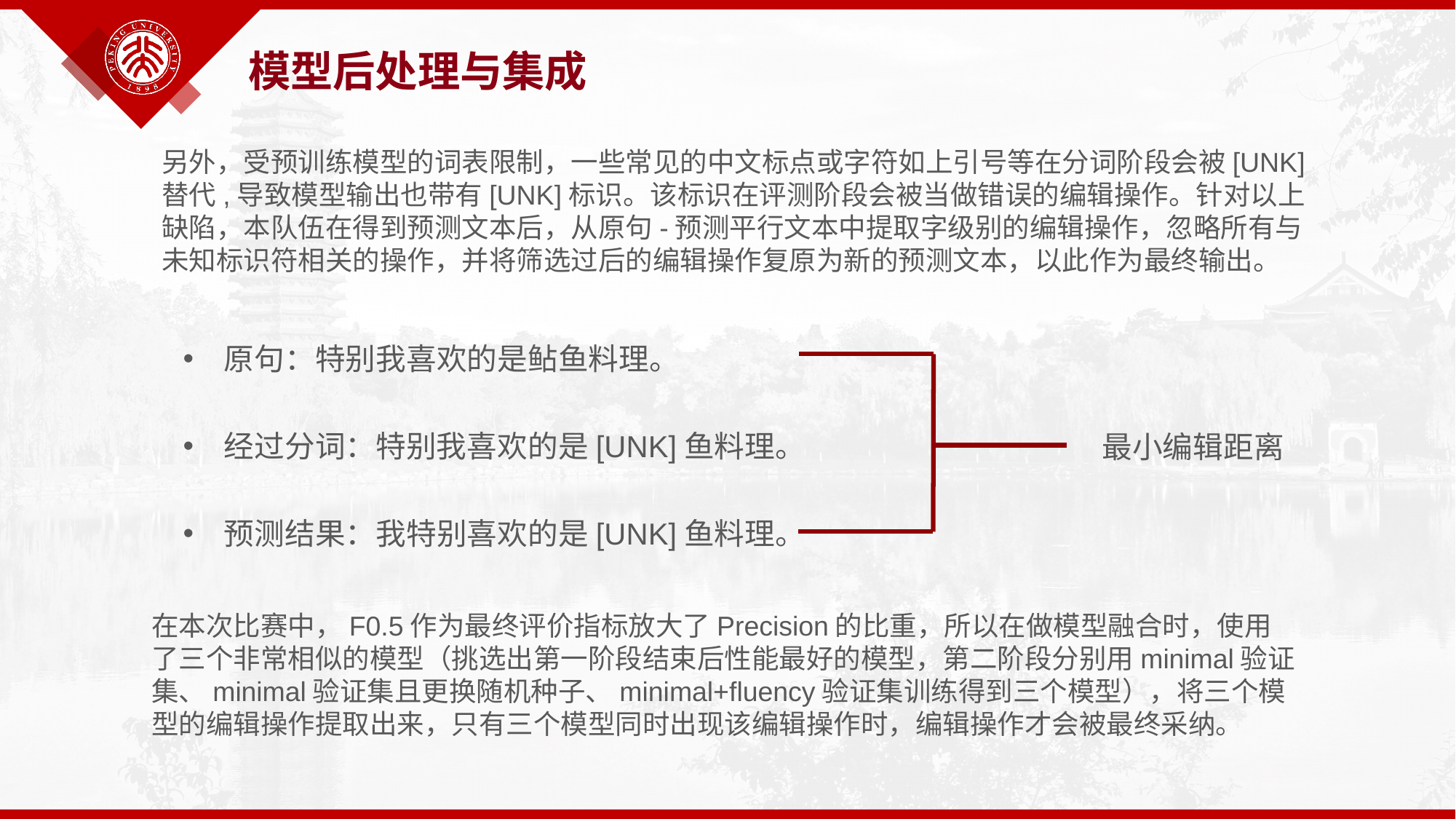

模型后处理与集成
另外，受预训练模型的词表限制，一些常见的中文标点或字符如上引号等在分词阶段会被[UNK]替代,导致模型输出也带有[UNK]标识。该标识在评测阶段会被当做错误的编辑操作。针对以上缺陷，本队伍在得到预测文本后，从原句-预测平行文本中提取字级别的编辑操作，忽略所有与未知标识符相关的操作，并将筛选过后的编辑操作复原为新的预测文本，以此作为最终输出。
原句：特别我喜欢的是鲇鱼料理。

经过分词：特别我喜欢的是[UNK]鱼料理。

预测结果：我特别喜欢的是[UNK]鱼料理。
最小编辑距离
在本次比赛中，F0.5作为最终评价指标放大了Precision的比重，所以在做模型融合时，使用了三个非常相似的模型（挑选出第一阶段结束后性能最好的模型，第二阶段分别用minimal验证集、minimal验证集且更换随机种子、minimal+fluency验证集训练得到三个模型），将三个模型的编辑操作提取出来，只有三个模型同时出现该编辑操作时，编辑操作才会被最终采纳。